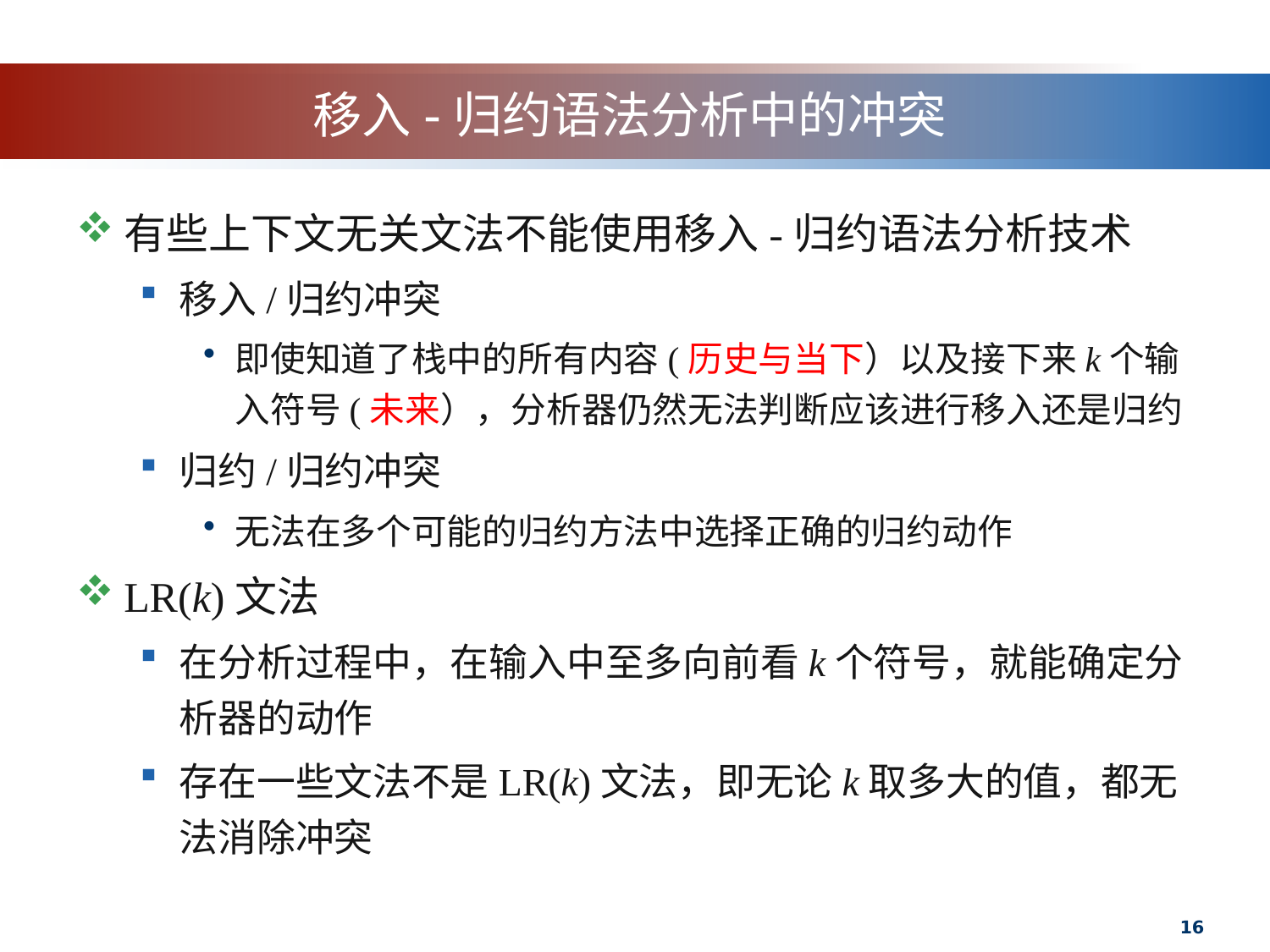

# 移入-归约语法分析中的冲突
有些上下文无关文法不能使用移入-归约语法分析技术
移入/归约冲突
即使知道了栈中的所有内容(历史与当下）以及接下来k个输入符号(未来），分析器仍然无法判断应该进行移入还是归约
归约/归约冲突
无法在多个可能的归约方法中选择正确的归约动作
LR(k)文法
在分析过程中，在输入中至多向前看k个符号，就能确定分析器的动作
存在一些文法不是LR(k)文法，即无论k取多大的值，都无法消除冲突
16